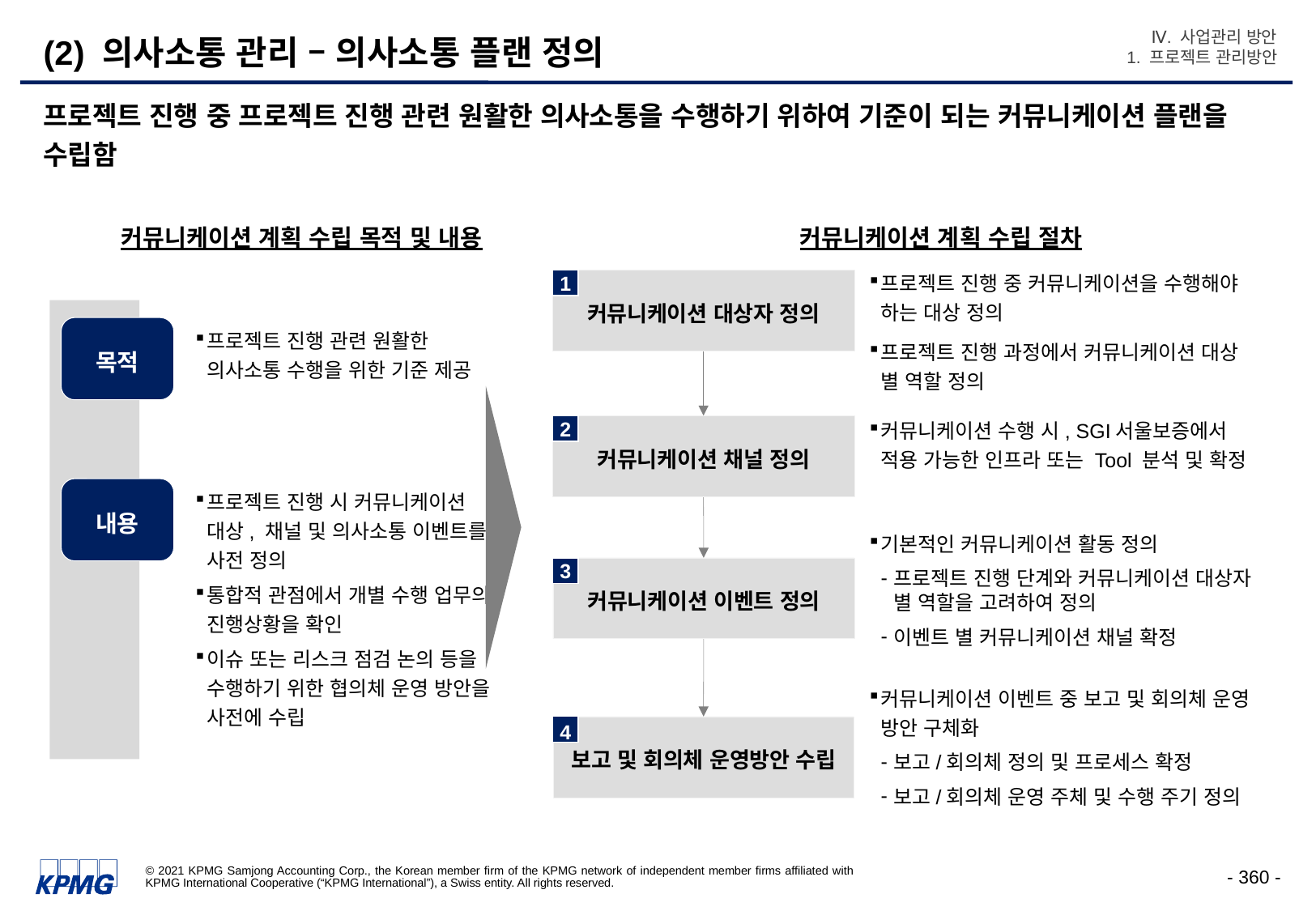

Ⅳ. 사업관리 방안
1. 프로젝트 관리방안
# (2) 의사소통 관리 – 의사소통 플랜 정의
프로젝트 진행 중 프로젝트 진행 관련 원활한 의사소통을 수행하기 위하여 기준이 되는 커뮤니케이션 플랜을 수립함
커뮤니케이션 계획 수립 목적 및 내용
커뮤니케이션 계획 수립 절차
프로젝트 진행 중 커뮤니케이션을 수행해야 하는 대상 정의
프로젝트 진행 과정에서 커뮤니케이션 대상 별 역할 정의
커뮤니케이션 대상자 정의
1

목적
프로젝트 진행 관련 원활한 의사소통 수행을 위한 기준 제공
커뮤니케이션 수행 시, SGI서울보증에서 적용 가능한 인프라 또는 Tool 분석 및 확정
커뮤니케이션 채널 정의
2
내용
프로젝트 진행 시 커뮤니케이션 대상, 채널 및 의사소통 이벤트를 사전 정의
통합적 관점에서 개별 수행 업무의 진행상황을 확인
이슈 또는 리스크 점검 논의 등을 수행하기 위한 협의체 운영 방안을 사전에 수립

기본적인 커뮤니케이션 활동 정의
프로젝트 진행 단계와 커뮤니케이션 대상자 별 역할을 고려하여 정의
이벤트 별 커뮤니케이션 채널 확정
3
커뮤니케이션 이벤트 정의
커뮤니케이션 이벤트 중 보고 및 회의체 운영 방안 구체화
보고/회의체 정의 및 프로세스 확정
보고/회의체 운영 주체 및 수행 주기 정의
4
보고 및 회의체 운영방안 수립